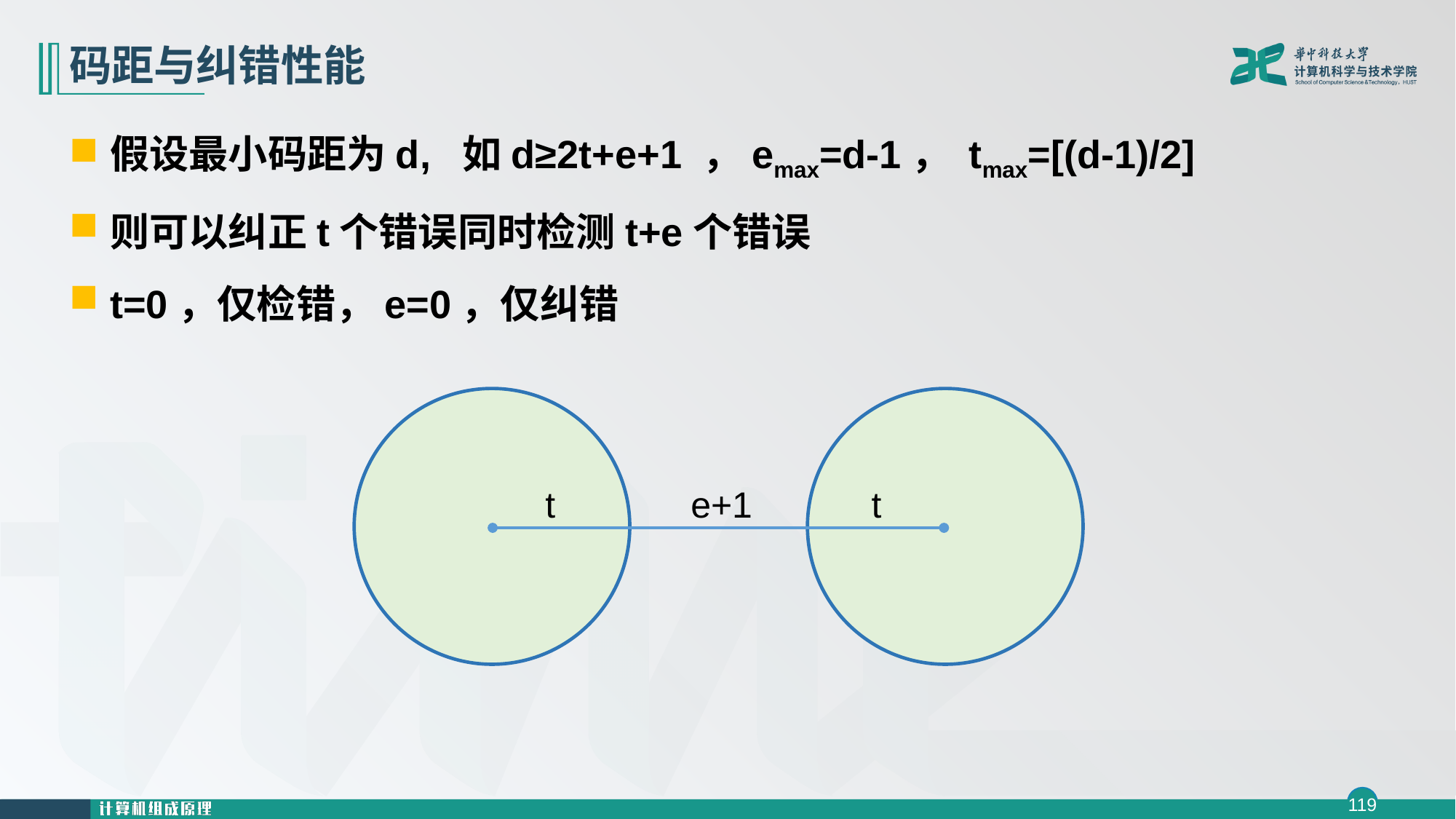

# 码距与纠错性能
假设最小码距为d,  如d≥2t+e+1 ，emax=d-1， tmax=[(d-1)/2]
则可以纠正t个错误同时检测t+e个错误
t=0，仅检错，e=0，仅纠错

t
e+1
t